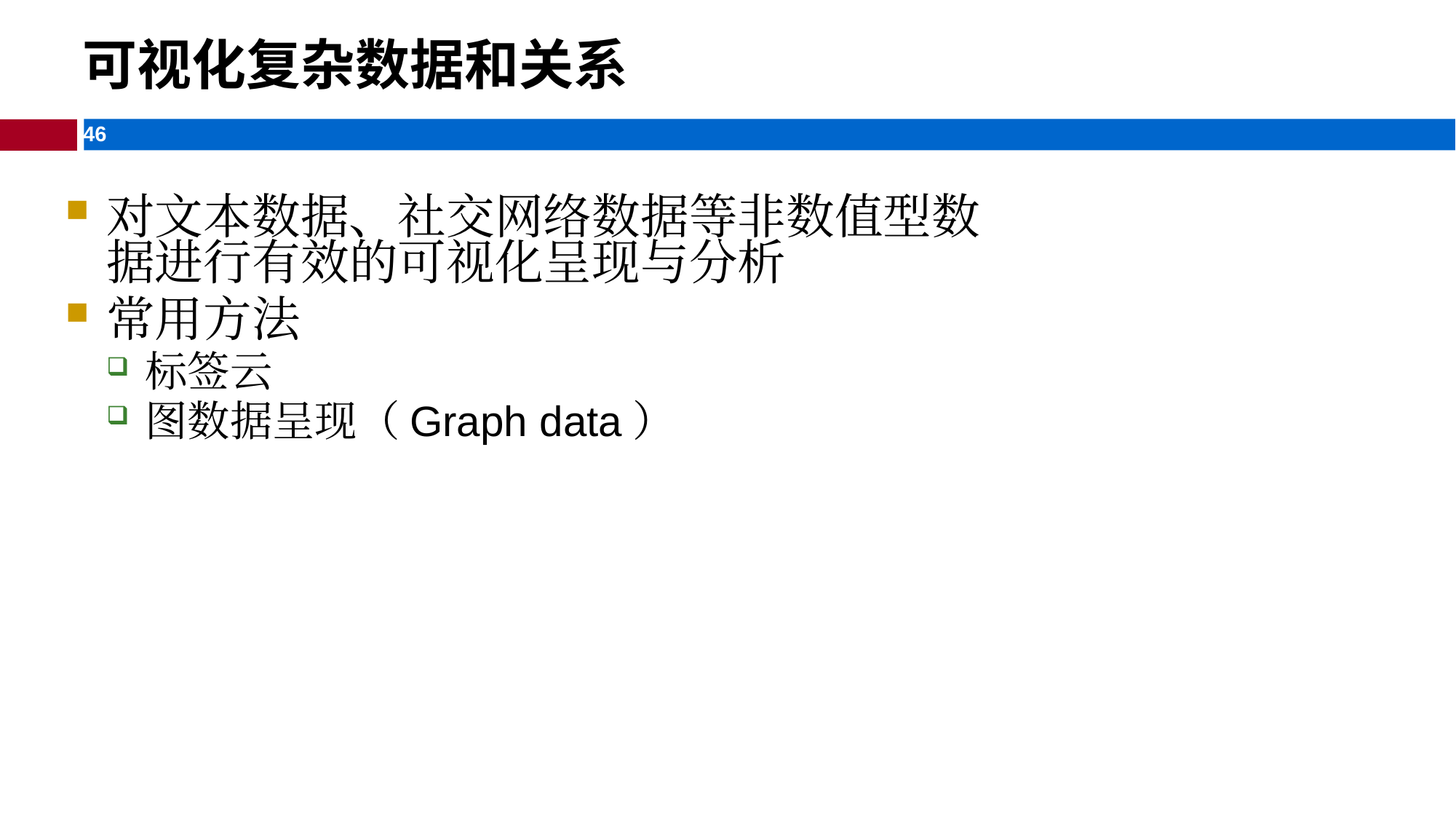

可视化复杂数据和关系
对文本数据、社交网络数据等非数值型数据进行有效的可视化呈现与分析
常用方法
标签云
图数据呈现（Graph data）